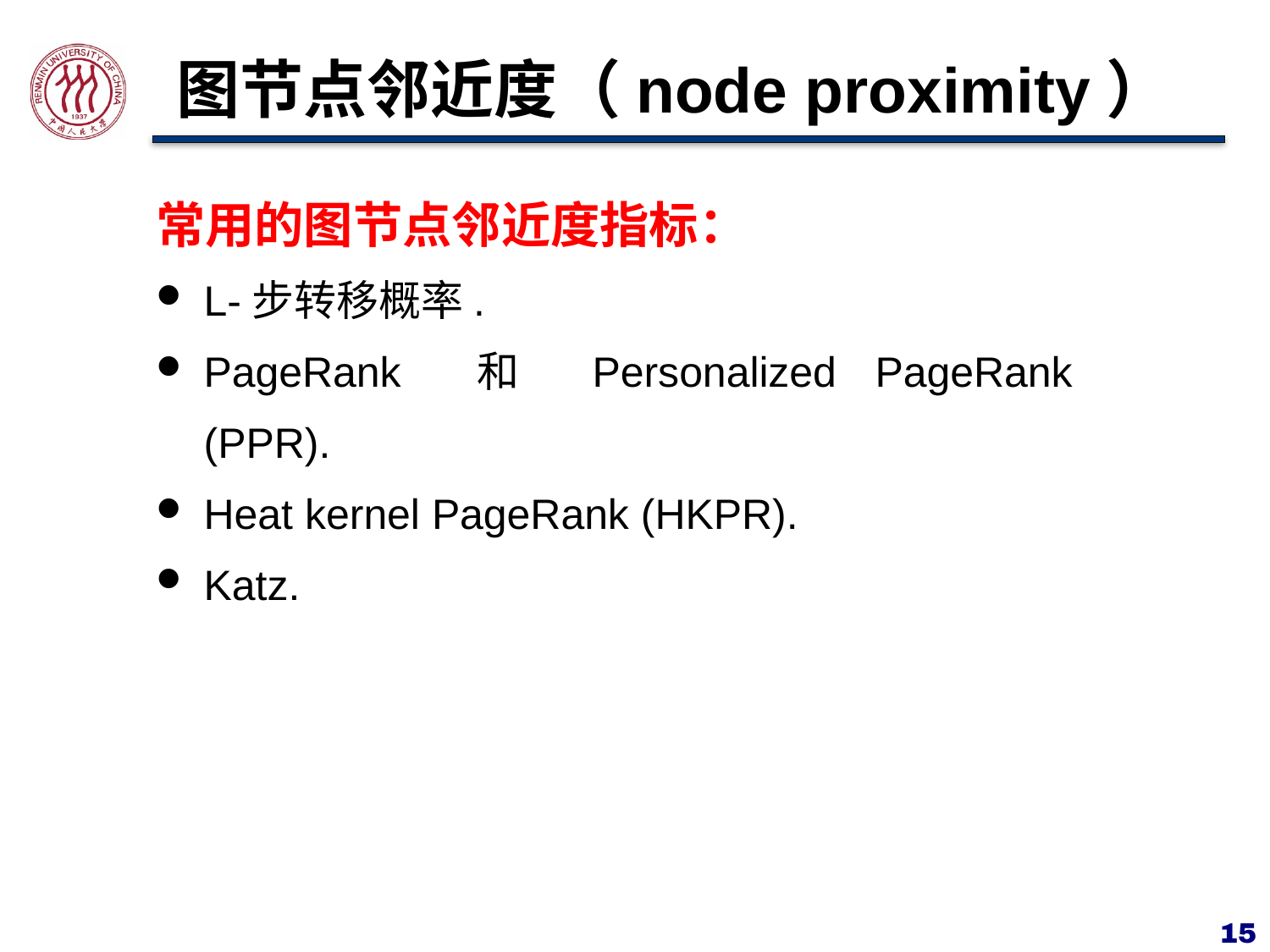

# 图节点邻近度（node proximity）
常用的图节点邻近度指标：
L-步转移概率.
PageRank 和 Personalized PageRank (PPR).
Heat kernel PageRank (HKPR).
Katz.